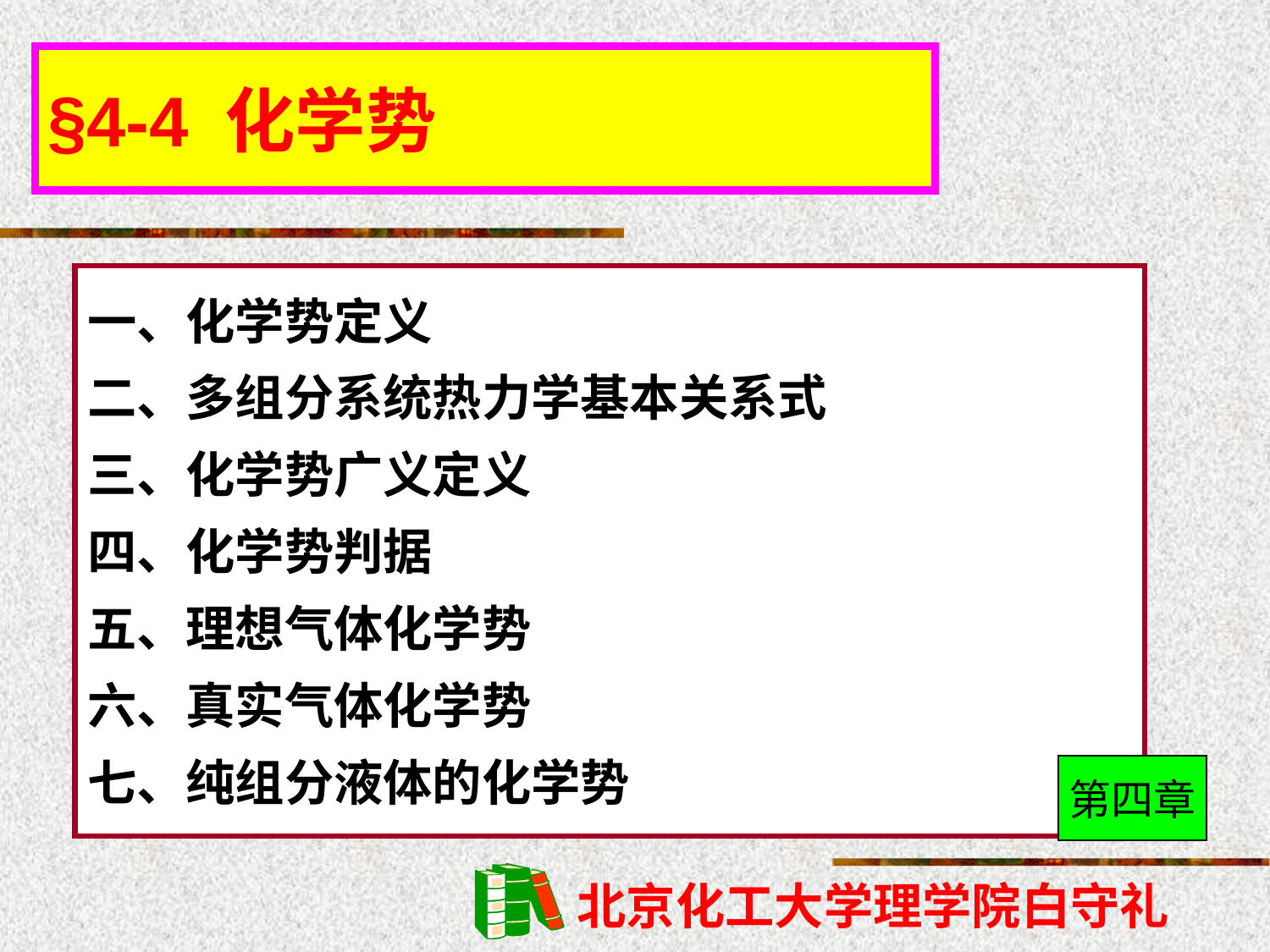

§4-4 化学势
一、化学势定义
二、多组分系统热力学基本关系式
三、化学势广义定义
四、化学势判据
五、理想气体化学势
六、真实气体化学势
七、纯组分液体的化学势
第四章